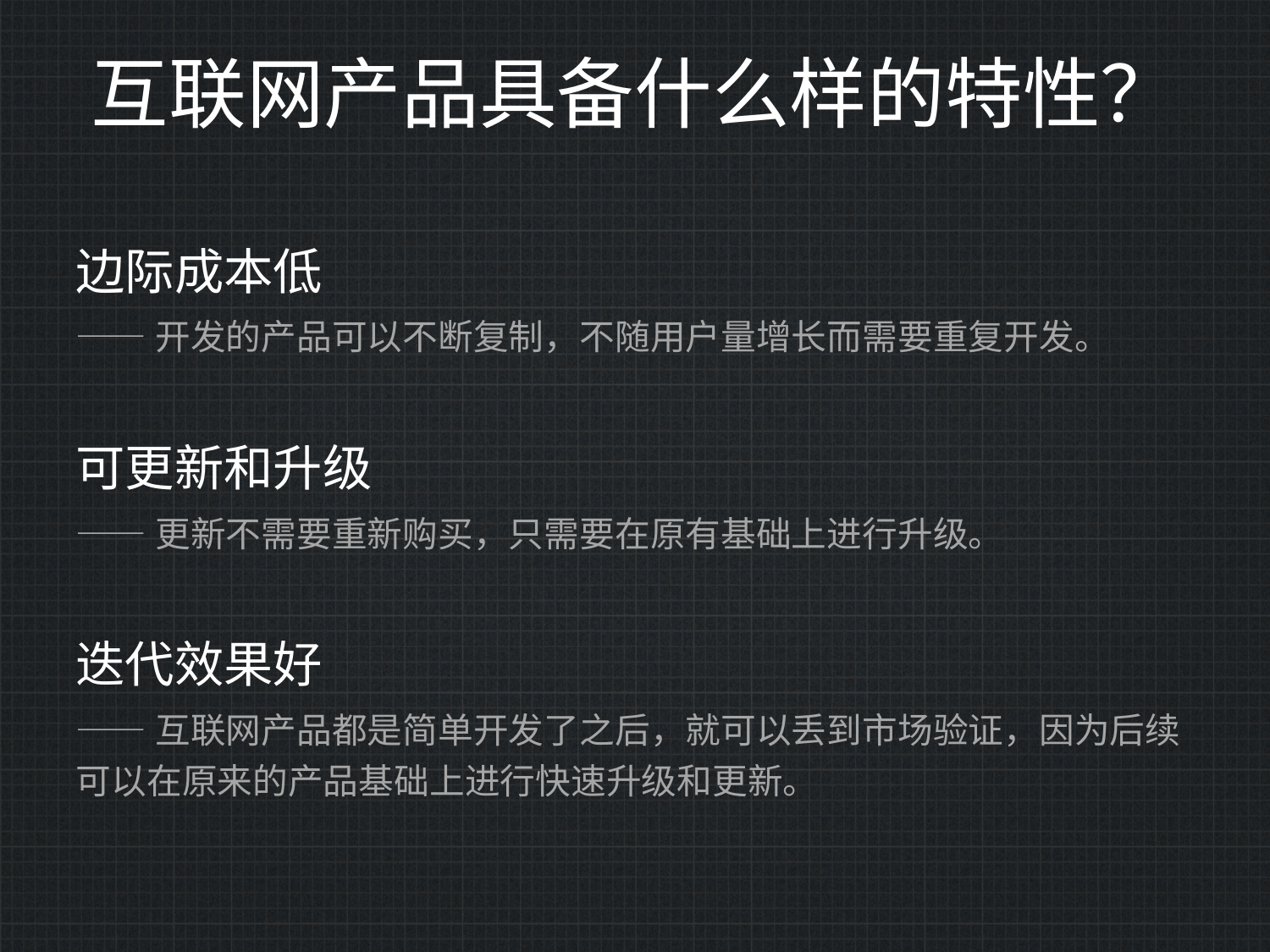

# 互联网产品具备什么样的特性？
边际成本低
——开发的产品可以不断复制，不随用户量增长而需要重复开发。

可更新和升级
——更新不需要重新购买，只需要在原有基础上进行升级。

迭代效果好
——互联网产品都是简单开发了之后，就可以丢到市场验证，因为后续可以在原来的产品基础上进行快速升级和更新。